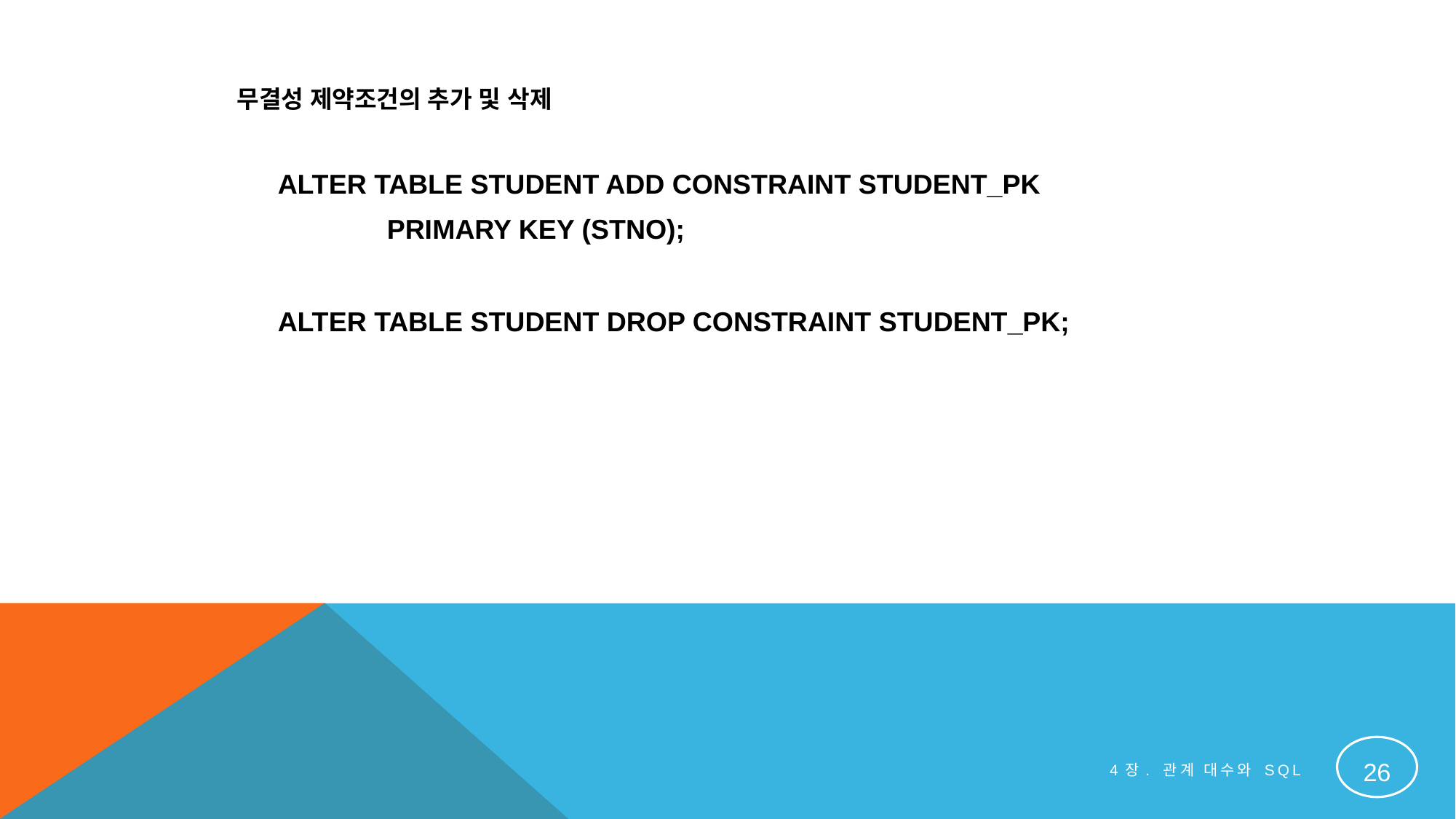

무결성 제약조건의 추가 및 삭제

	ALTER TABLE STUDENT ADD CONSTRAINT STUDENT_PK
		PRIMARY KEY (STNO);

	ALTER TABLE STUDENT DROP CONSTRAINT STUDENT_PK;

26
4장. 관계 대수와 SQL